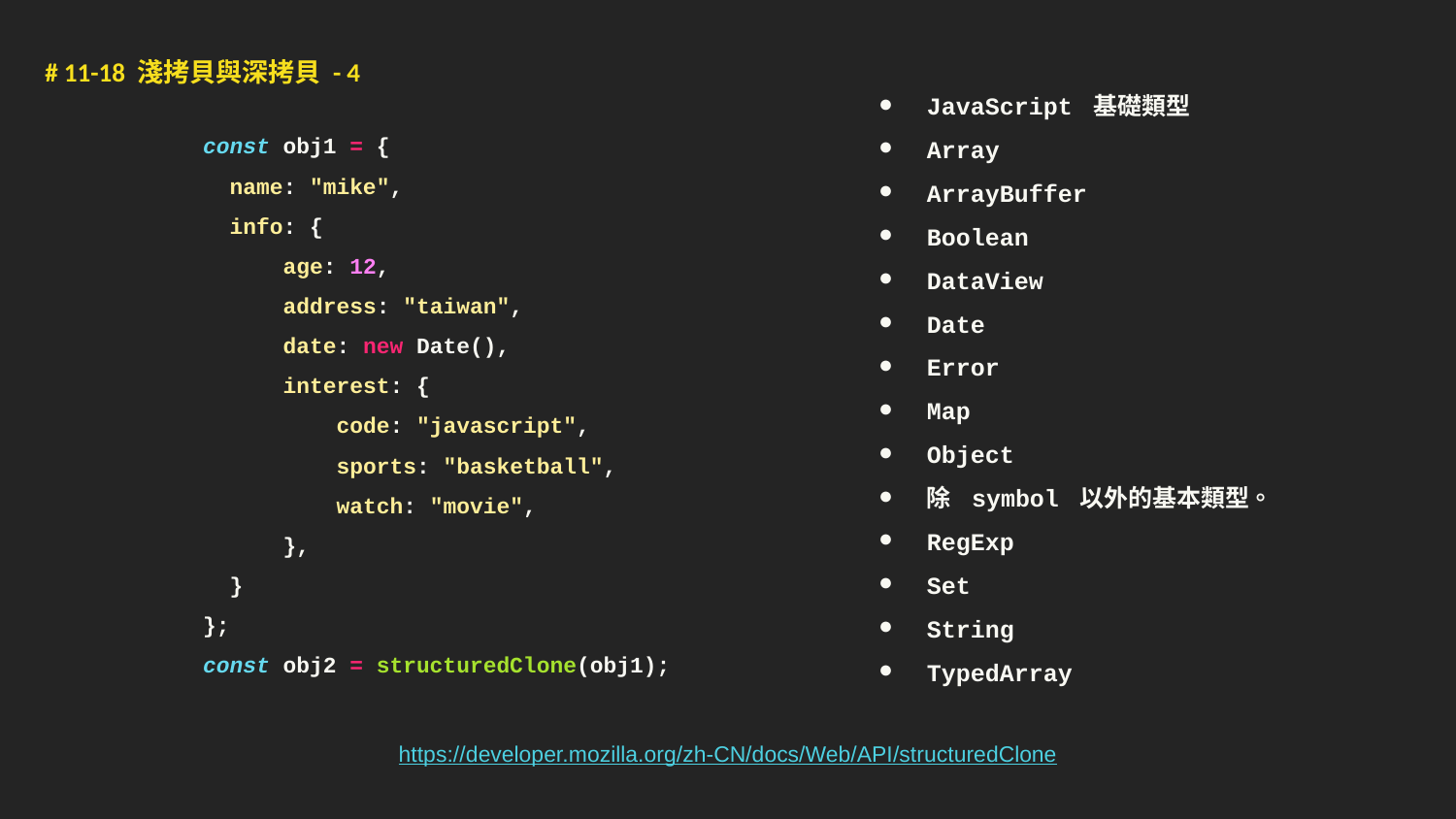

# 11-18 淺拷貝與深拷貝 - 4
JavaScript 基礎類型
Array
ArrayBuffer
Boolean
DataView
Date
Error
Map
Object
除 symbol 以外的基本類型。
RegExp
Set
String
TypedArray
const obj1 = {
  name: "mike",
  info: {
      age: 12,
      address: "taiwan",
      date: new Date(),
      interest: {
          code: "javascript",
          sports: "basketball",
          watch: "movie",
      },
  }
};
const obj2 = structuredClone(obj1);
https://developer.mozilla.org/zh-CN/docs/Web/API/structuredClone